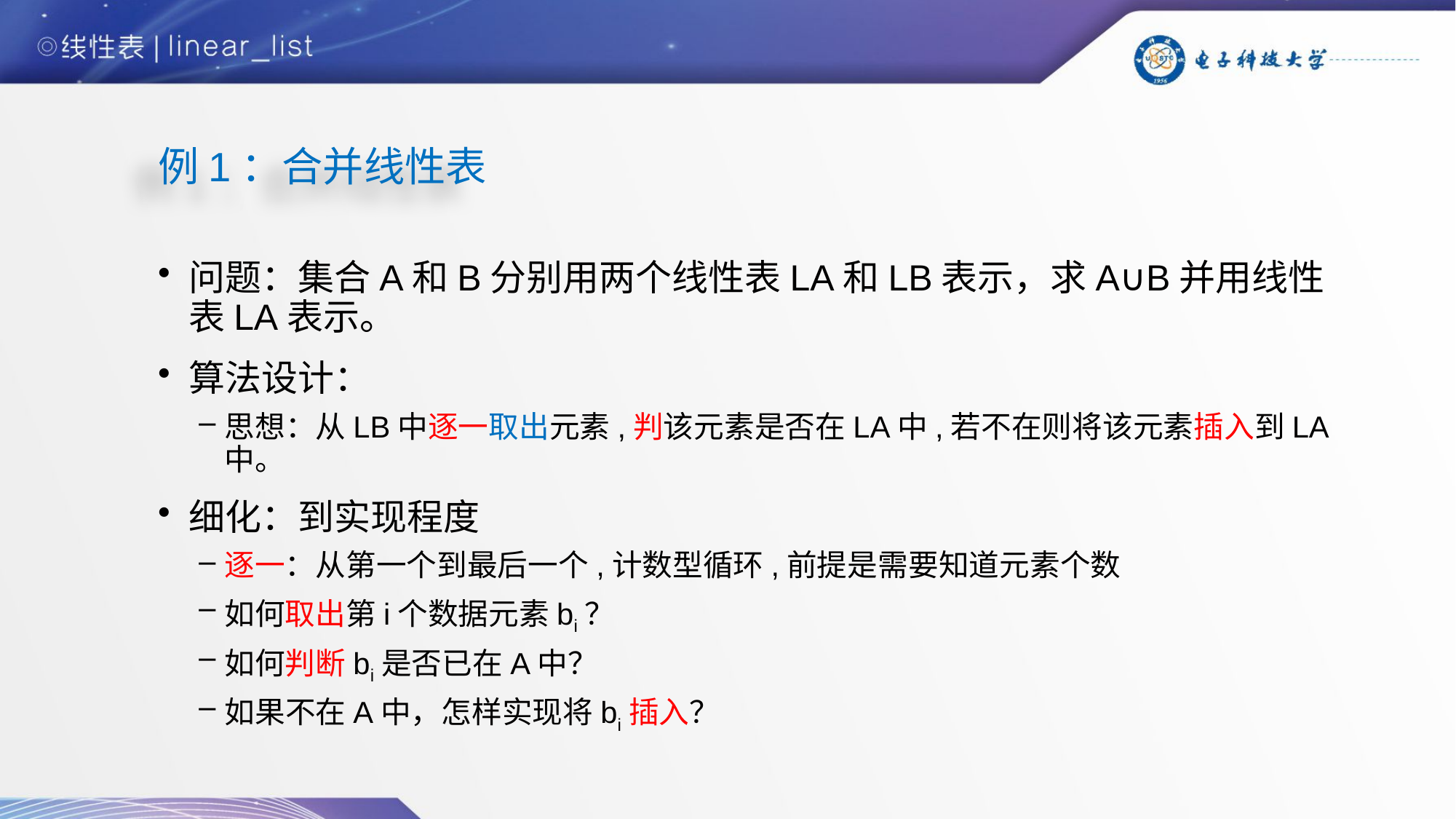

# 例1：合并线性表
问题：集合A和B分别用两个线性表LA和LB表示，求A∪B并用线性表LA表示。
算法设计：
思想：从LB中逐一取出元素,判该元素是否在LA中,若不在则将该元素插入到LA中。
细化：到实现程度
逐一：从第一个到最后一个,计数型循环,前提是需要知道元素个数
如何取出第i个数据元素bi？
如何判断bi是否已在A中？
如果不在A中，怎样实现将bi插入？